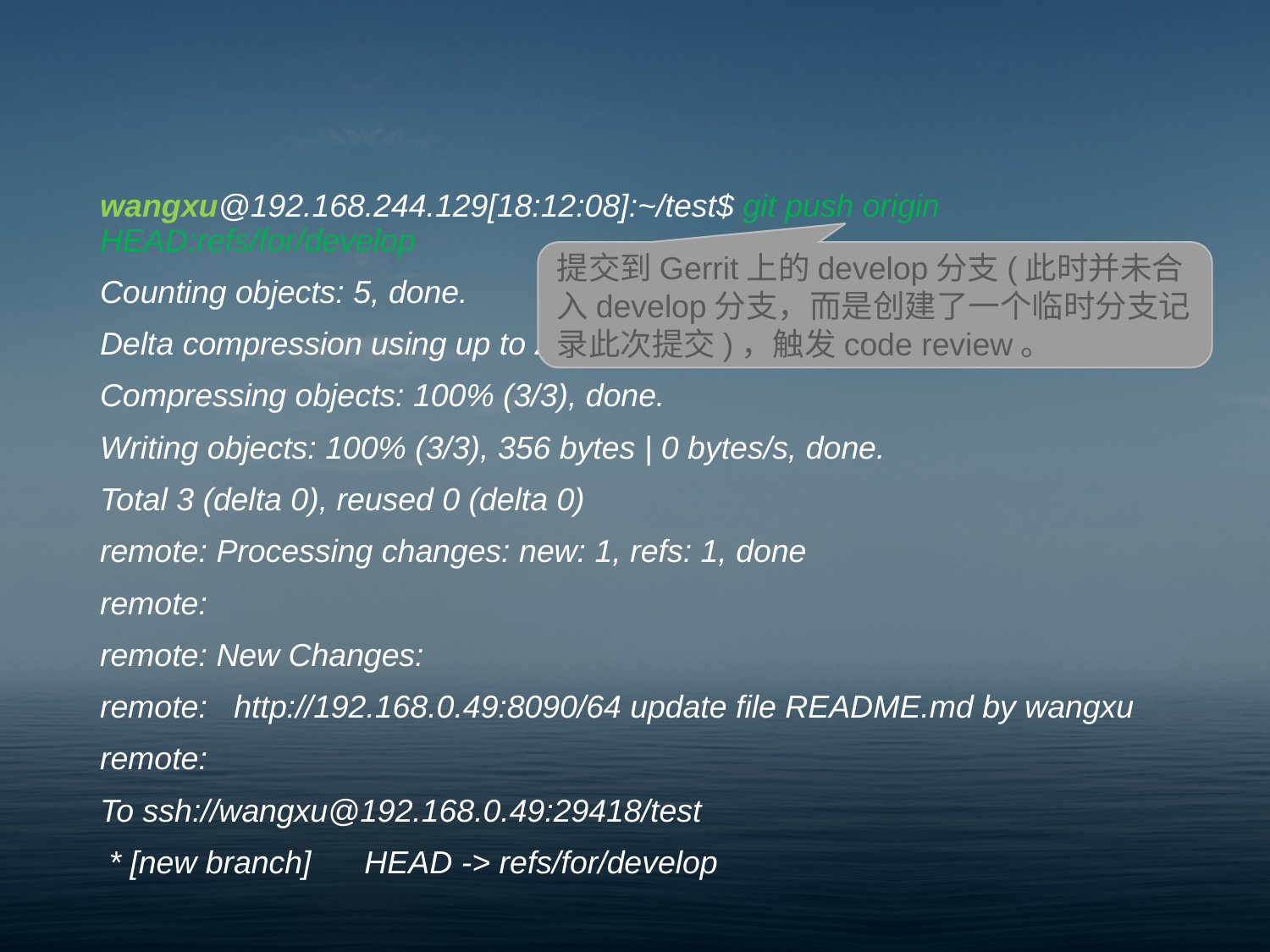

#
wangxu@192.168.244.129[18:12:08]:~/test$ git push origin HEAD:refs/for/develop
Counting objects: 5, done.
Delta compression using up to 2 threads.
Compressing objects: 100% (3/3), done.
Writing objects: 100% (3/3), 356 bytes | 0 bytes/s, done.
Total 3 (delta 0), reused 0 (delta 0)
remote: Processing changes: new: 1, refs: 1, done
remote:
remote: New Changes:
remote:   http://192.168.0.49:8090/64 update file README.md by wangxu
remote:
To ssh://wangxu@192.168.0.49:29418/test
 * [new branch]      HEAD -> refs/for/develop

提交到Gerrit上的develop分支(此时并未合入develop分支，而是创建了一个临时分支记录此次提交)，触发code review。